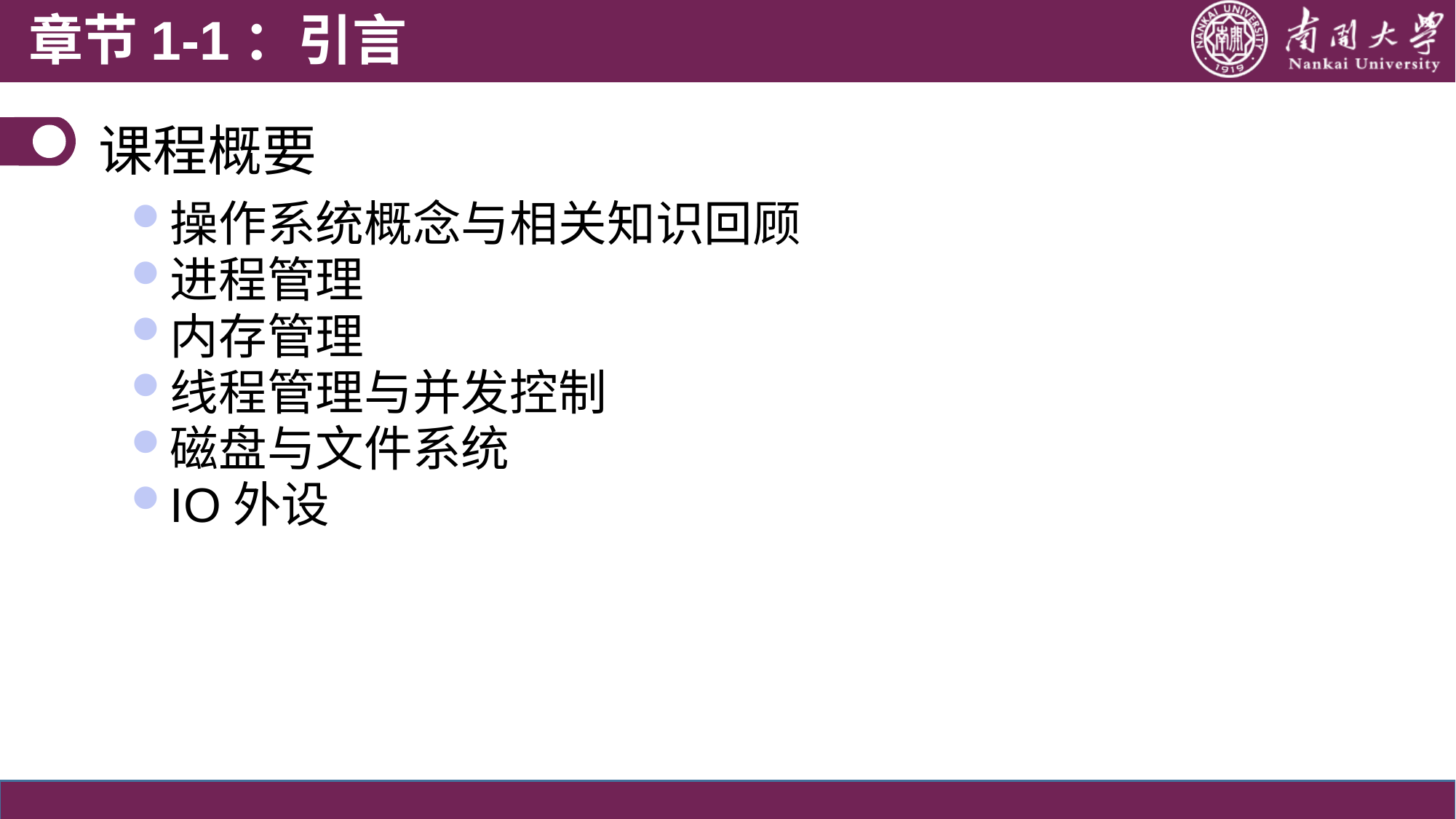

章节1-1：引言
# 课程概要

操作系统概念与相关知识回顾
进程管理
内存管理
线程管理与并发控制
磁盘与文件系统
IO外设